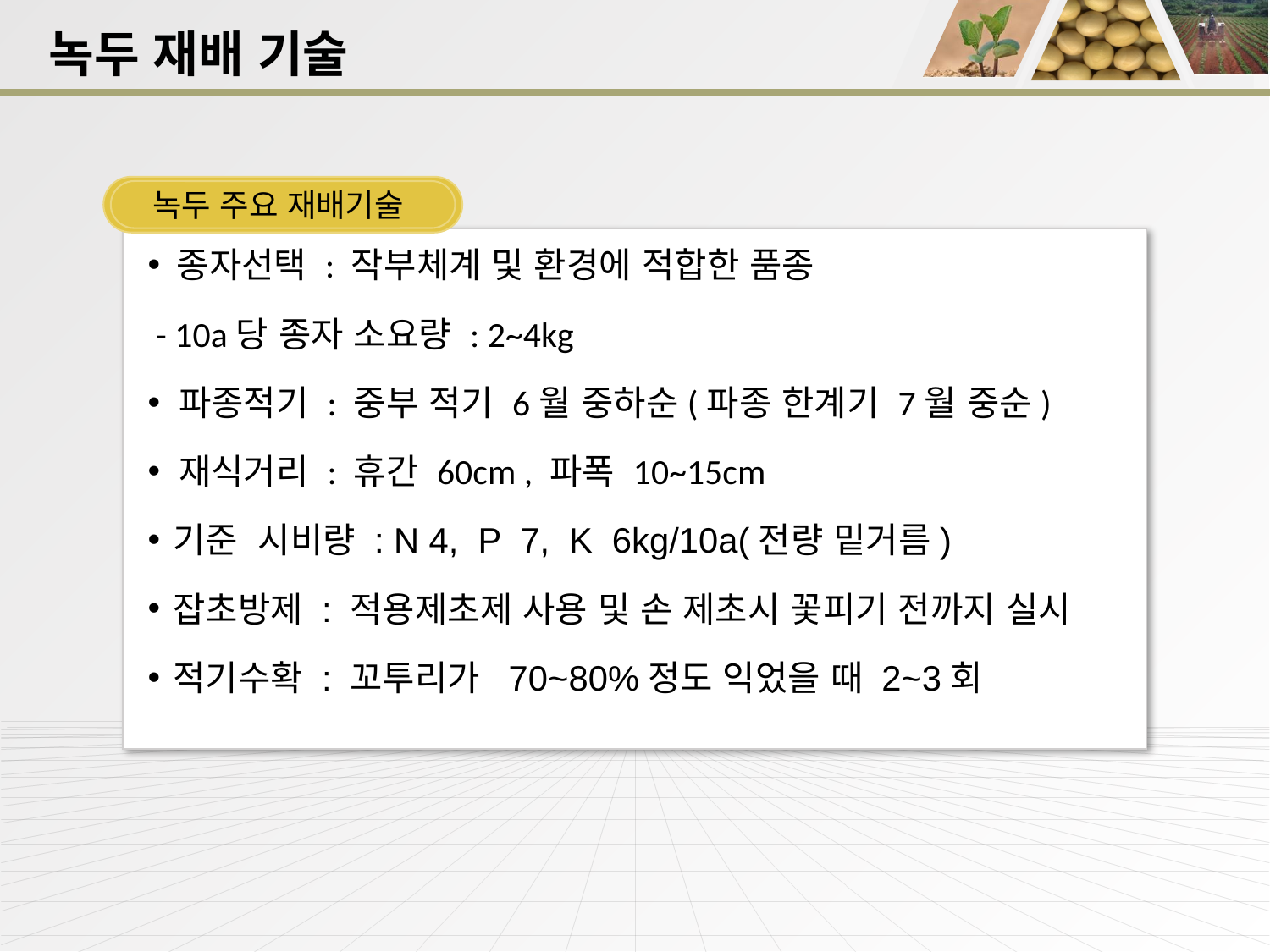

녹두 재배 기술

녹두 주요 재배기술

 종자선택 : 작부체계 및 환경에 적합한 품종
 - 10a당 종자 소요량 : 2~4kg
 파종적기 : 중부 적기 6월 중하순(파종 한계기 7월 중순)
 재식거리 : 휴간 60cm , 파폭 10~15cm
기준  시비량 : N 4,  P  7,  K  6kg/10a(전량 밑거름)
잡초방제 : 적용제초제 사용 및 손 제초시 꽃피기 전까지 실시
적기수확 : 꼬투리가  70~80%정도 익었을 때 2~3회